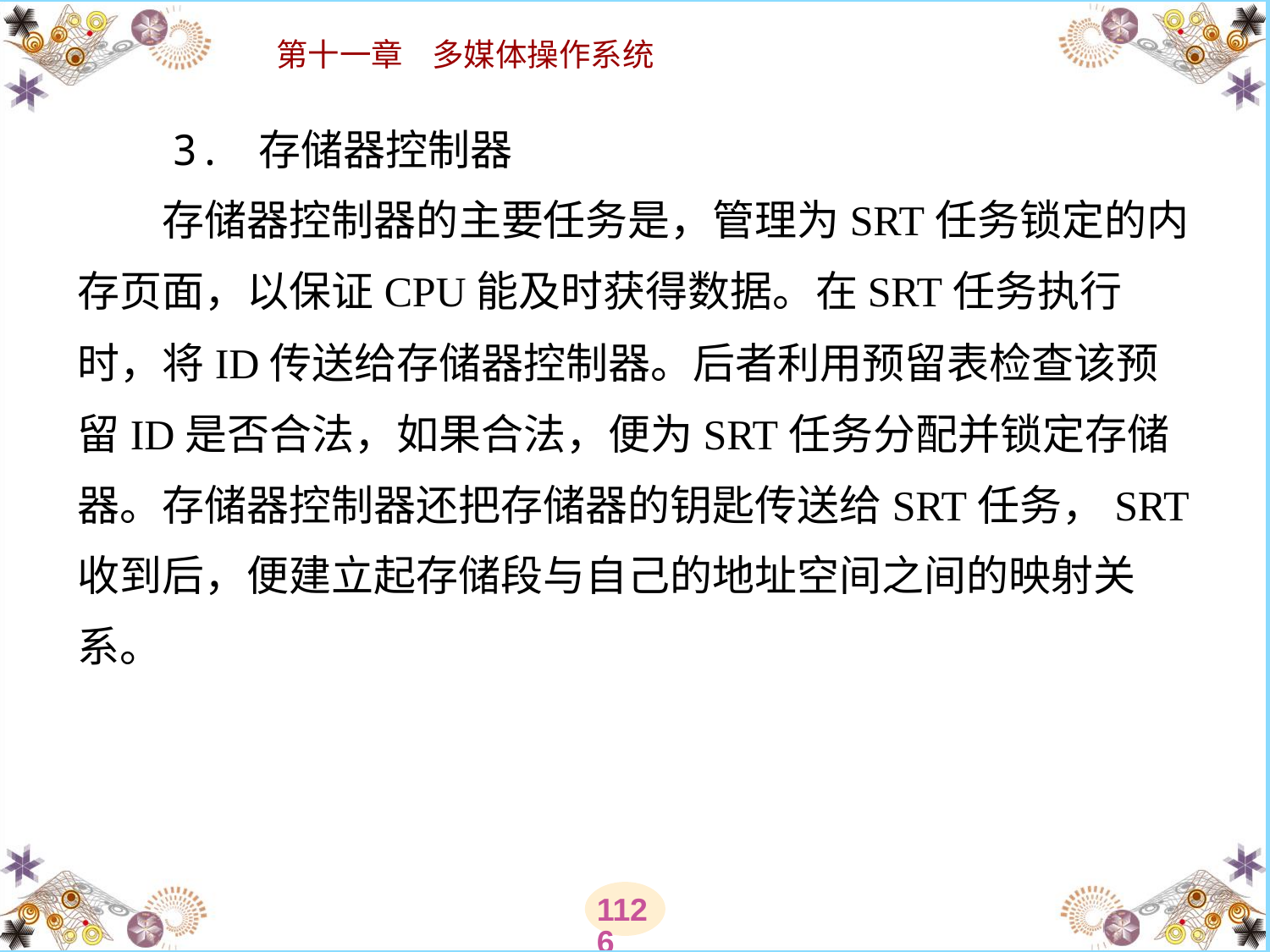

# 3. 存储器控制器 　　存储器控制器的主要任务是，管理为SRT任务锁定的内存页面，以保证CPU能及时获得数据。在SRT任务执行时，将ID传送给存储器控制器。后者利用预留表检查该预留ID是否合法，如果合法，便为SRT任务分配并锁定存储器。存储器控制器还把存储器的钥匙传送给SRT任务，SRT收到后，便建立起存储段与自己的地址空间之间的映射关系。